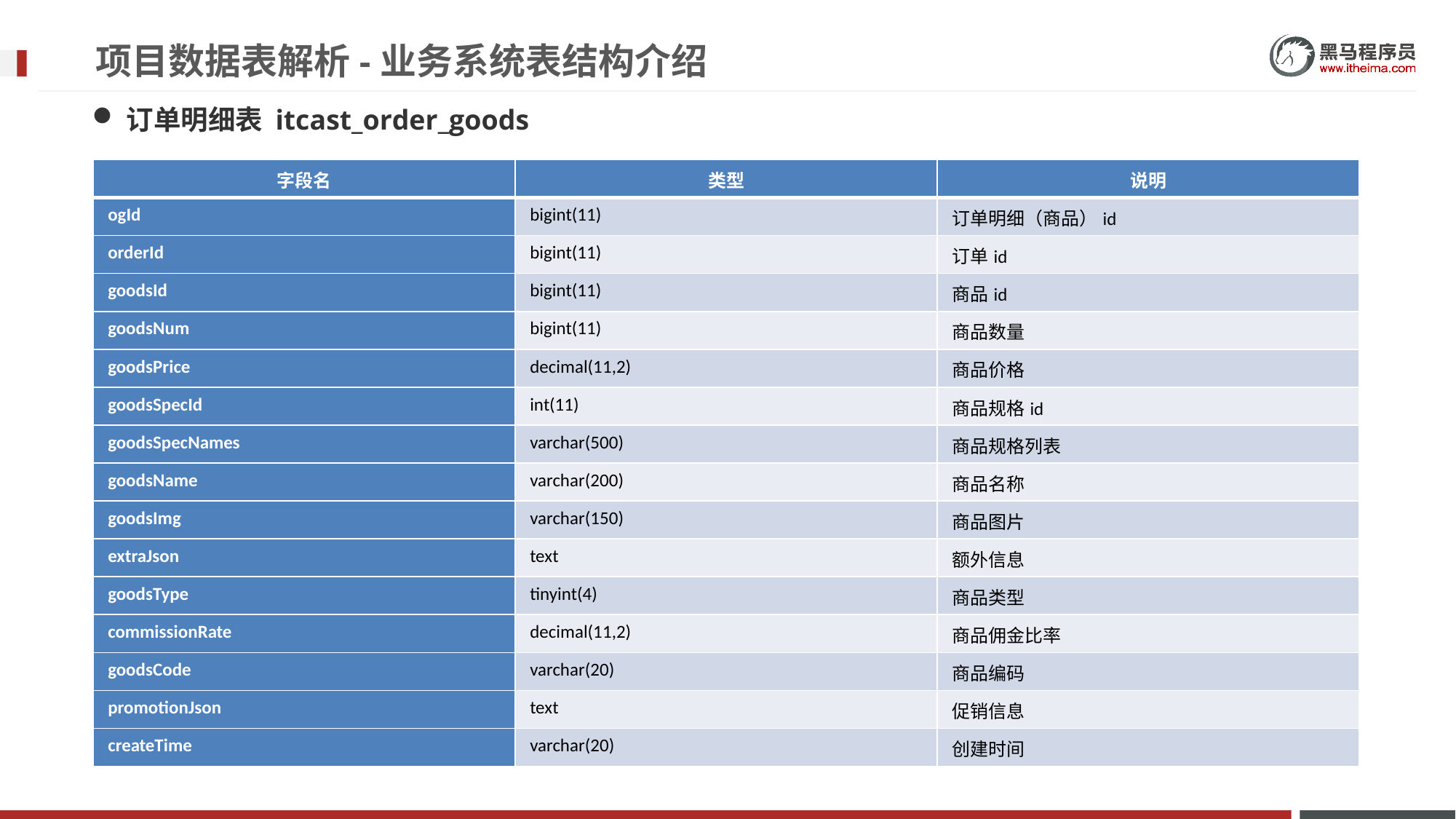

# 项目数据表解析-业务系统表结构介绍
订单明细表 itcast_order_goods
| 字段名 | 类型 | 说明 |
| --- | --- | --- |
| ogId | bigint(11) | 订单明细（商品）id |
| orderId | bigint(11) | 订单id |
| goodsId | bigint(11) | 商品id |
| goodsNum | bigint(11) | 商品数量 |
| goodsPrice | decimal(11,2) | 商品价格 |
| goodsSpecId | int(11) | 商品规格id |
| goodsSpecNames | varchar(500) | 商品规格列表 |
| goodsName | varchar(200) | 商品名称 |
| goodsImg | varchar(150) | 商品图片 |
| extraJson | text | 额外信息 |
| goodsType | tinyint(4) | 商品类型 |
| commissionRate | decimal(11,2) | 商品佣金比率 |
| goodsCode | varchar(20) | 商品编码 |
| promotionJson | text | 促销信息 |
| createTime | varchar(20) | 创建时间 |